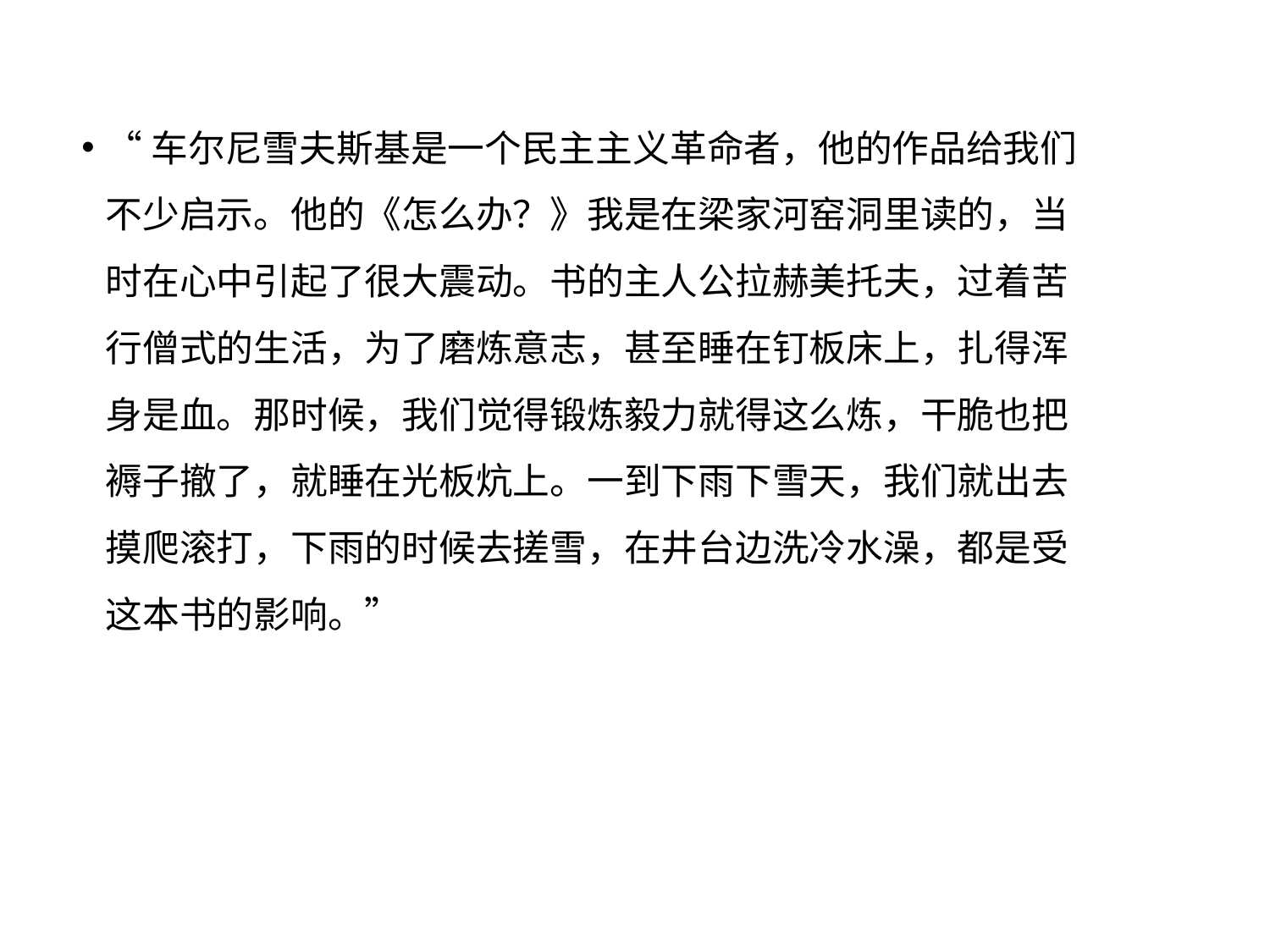

#
“车尔尼雪夫斯基是一个民主主义革命者，他的作品给我们不少启示。他的《怎么办？》我是在梁家河窑洞里读的，当时在心中引起了很大震动。书的主人公拉赫美托夫，过着苦行僧式的生活，为了磨炼意志，甚至睡在钉板床上，扎得浑身是血。那时候，我们觉得锻炼毅力就得这么炼，干脆也把褥子撤了，就睡在光板炕上。一到下雨下雪天，我们就出去摸爬滚打，下雨的时候去搓雪，在井台边洗冷水澡，都是受这本书的影响。”